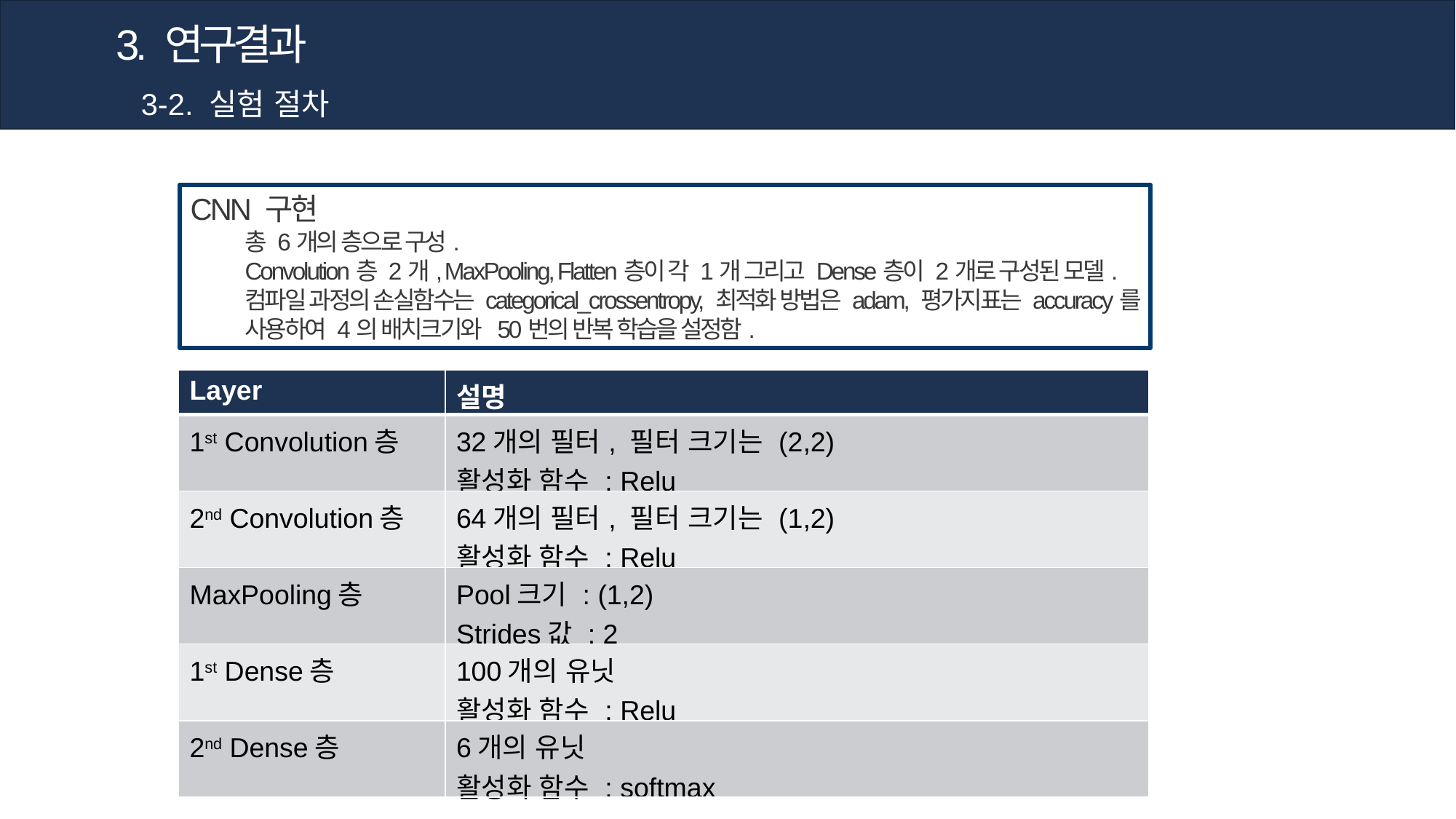

3. 연구결과

3-2. 실험 절차
CNN 구현
총 6개의 층으로 구성.
Convolution층 2개, MaxPooling, Flatten층이 각 1개 그리고 Dense층이 2개로 구성된 모델.
컴파일 과정의 손실함수는 categorical_crossentropy, 최적화 방법은 adam, 평가지표는 accuracy를 사용하여 4의 배치크기와  50번의 반복 학습을 설정함.
| Layer | 설명 |
| --- | --- |
| 1st Convolution층 | 32개의 필터, 필터 크기는 (2,2) 활성화 함수 : Relu |
| 2nd Convolution층 | 64개의 필터, 필터 크기는 (1,2) 활성화 함수 : Relu |
| MaxPooling층 | Pool크기 : (1,2) Strides값 : 2 |
| 1st Dense층 | 100개의 유닛 활성화 함수 : Relu |
| 2nd Dense층 | 6개의 유닛 활성화 함수 : softmax |